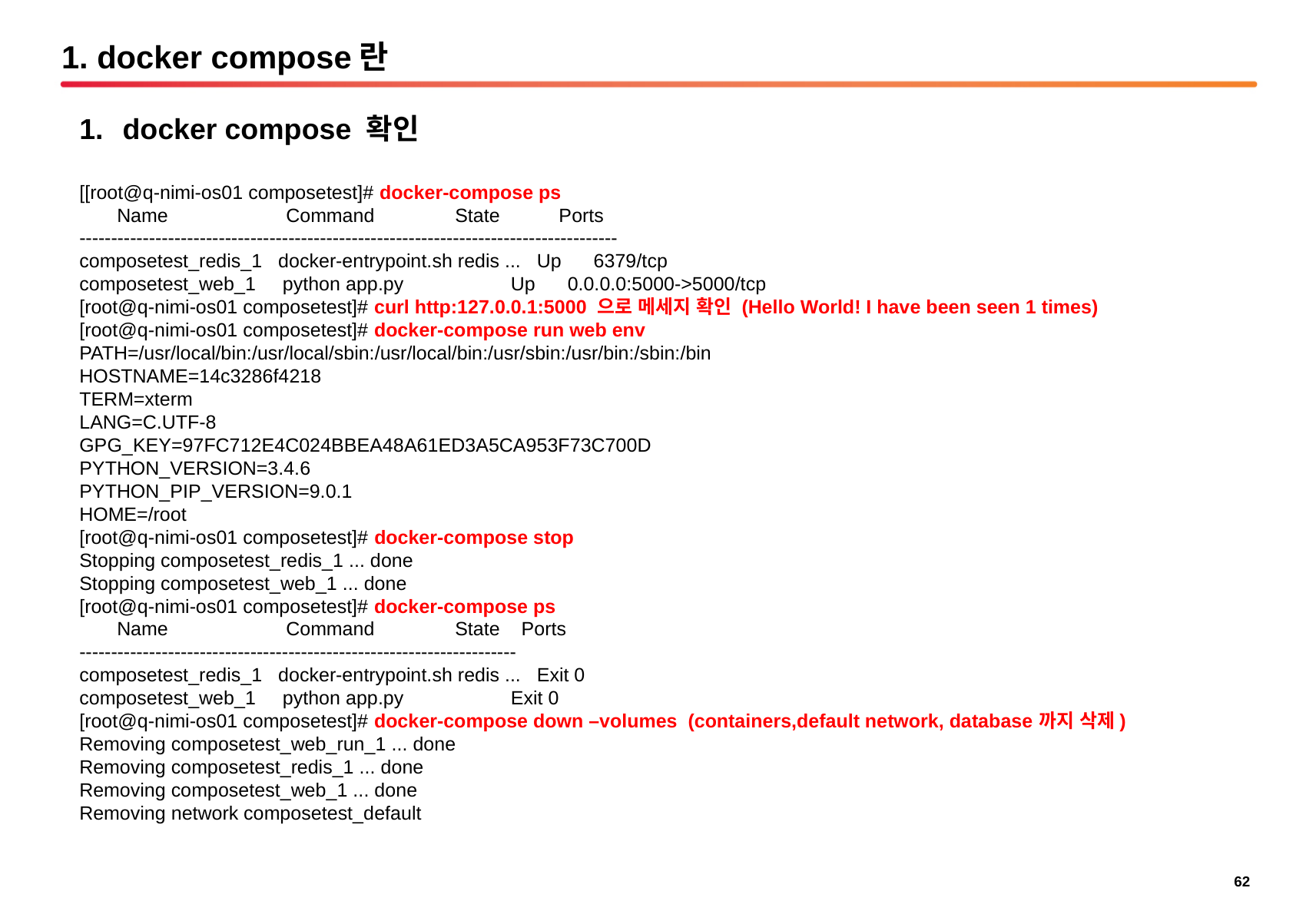

# 1. docker compose란
docker compose 확인

[[root@q-nimi-os01 composetest]# docker-compose ps
       Name                      Command               State           Ports
-------------------------------------------------------------------------------------
composetest_redis_1   docker-entrypoint.sh redis ...   Up      6379/tcp
composetest_web_1     python app.py                    Up      0.0.0.0:5000->5000/tcp
[root@q-nimi-os01 composetest]# curl http:127.0.0.1:5000 으로 메세지 확인 (Hello World! I have been seen 1 times)
[root@q-nimi-os01 composetest]# docker-compose run web env
PATH=/usr/local/bin:/usr/local/sbin:/usr/local/bin:/usr/sbin:/usr/bin:/sbin:/bin
HOSTNAME=14c3286f4218
TERM=xterm
LANG=C.UTF-8
GPG_KEY=97FC712E4C024BBEA48A61ED3A5CA953F73C700D
PYTHON_VERSION=3.4.6
PYTHON_PIP_VERSION=9.0.1
HOME=/root
[root@q-nimi-os01 composetest]# docker-compose stop
Stopping composetest_redis_1 ... done
Stopping composetest_web_1 ... done
[root@q-nimi-os01 composetest]# docker-compose ps
       Name                      Command               State    Ports
---------------------------------------------------------------------
composetest_redis_1   docker-entrypoint.sh redis ...   Exit 0
composetest_web_1     python app.py                    Exit 0
[root@q-nimi-os01 composetest]# docker-compose down –volumes  (containers,default network, database까지 삭제)
Removing composetest_web_run_1 ... done
Removing composetest_redis_1 ... done
Removing composetest_web_1 ... done
Removing network composetest_default